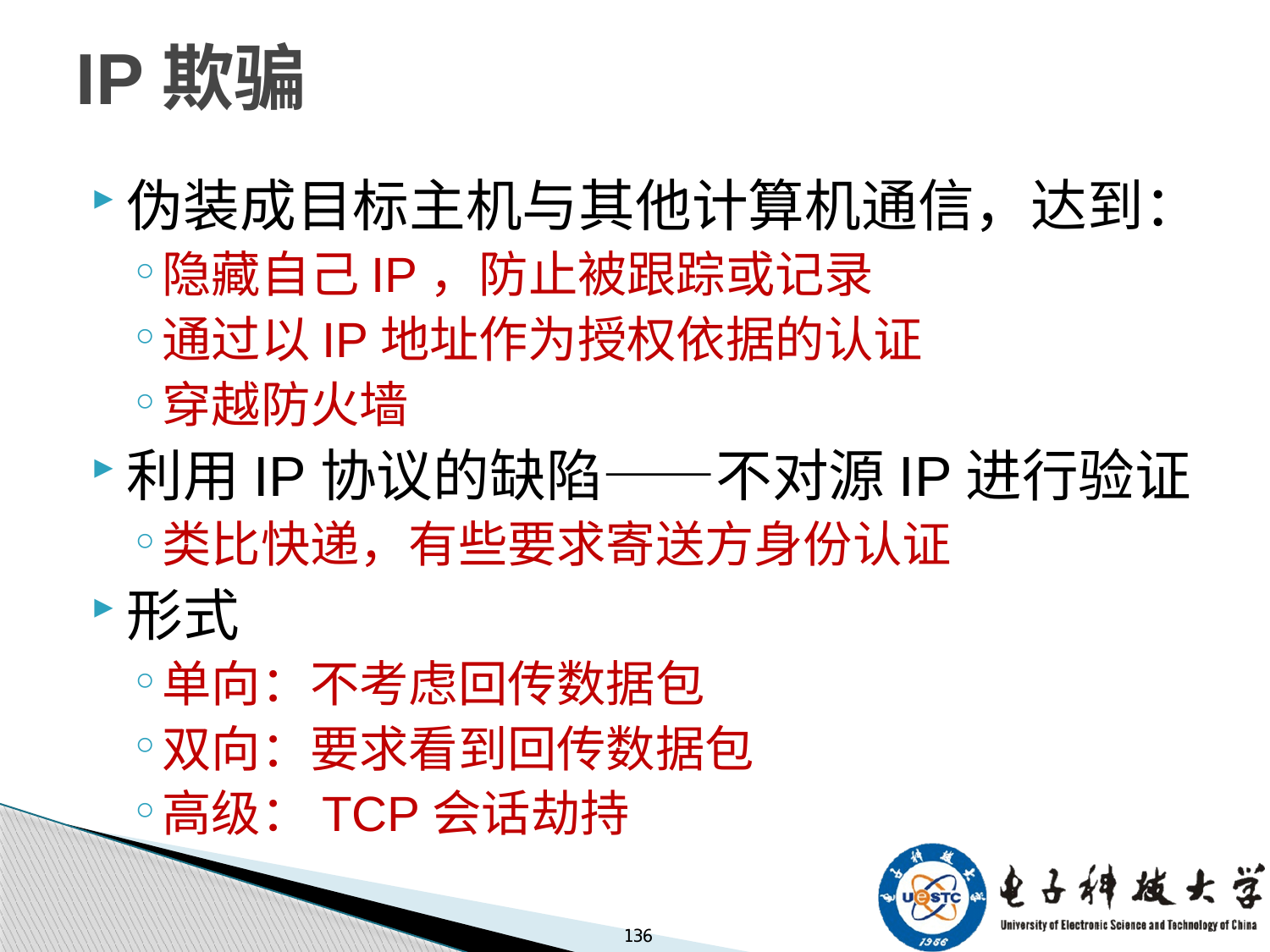

# IP欺骗
伪装成目标主机与其他计算机通信，达到：
隐藏自己IP，防止被跟踪或记录
通过以IP地址作为授权依据的认证
穿越防火墙
利用IP协议的缺陷——不对源IP进行验证
类比快递，有些要求寄送方身份认证
形式
单向：不考虑回传数据包
双向：要求看到回传数据包
高级：TCP会话劫持
136